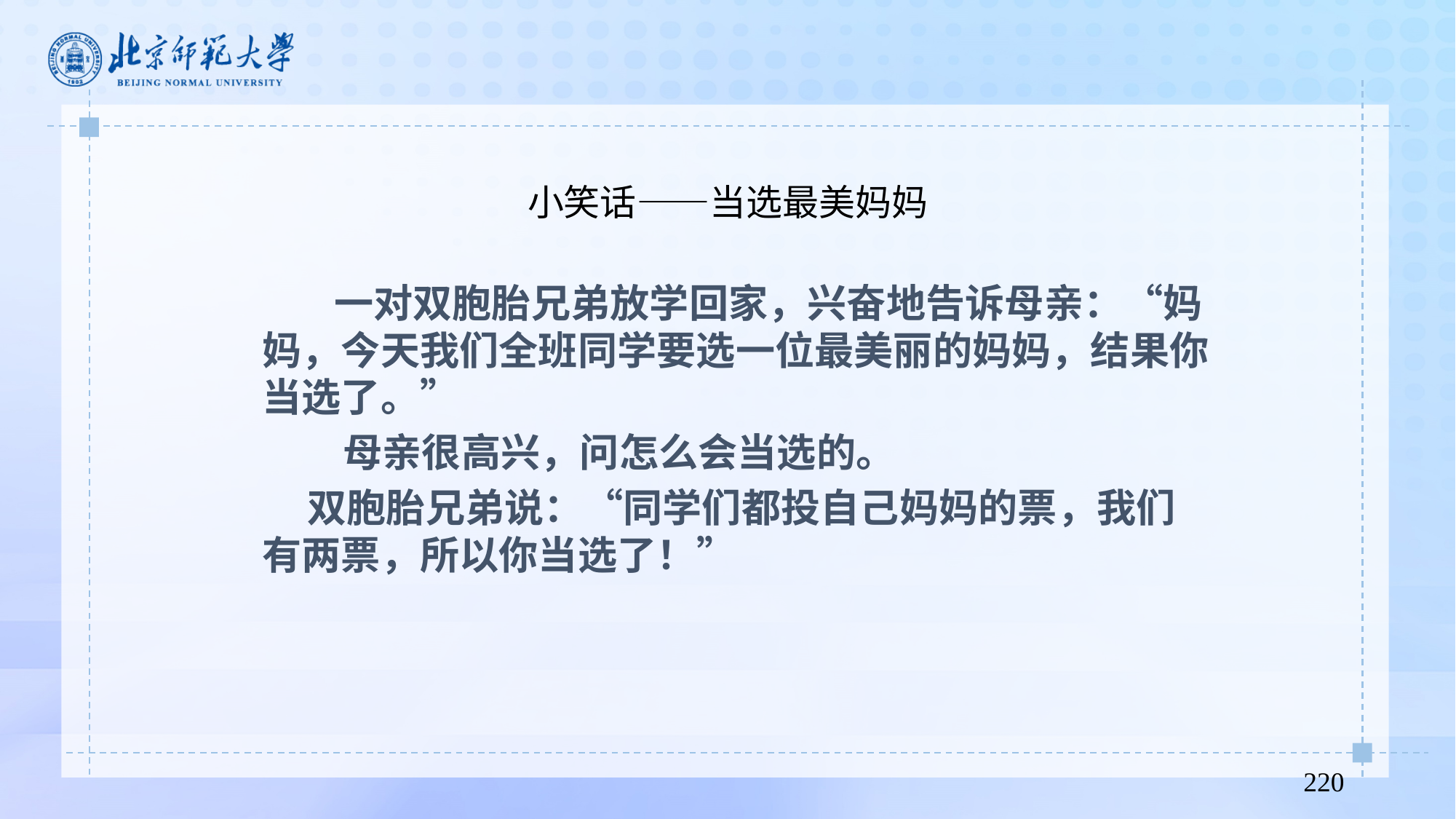

小笑话——当选最美妈妈
       一对双胞胎兄弟放学回家，兴奋地告诉母亲：“妈妈，今天我们全班同学要选一位最美丽的妈妈，结果你当选了。”
        母亲很高兴，问怎么会当选的。
    双胞胎兄弟说：“同学们都投自己妈妈的票，我们有两票，所以你当选了！”
220